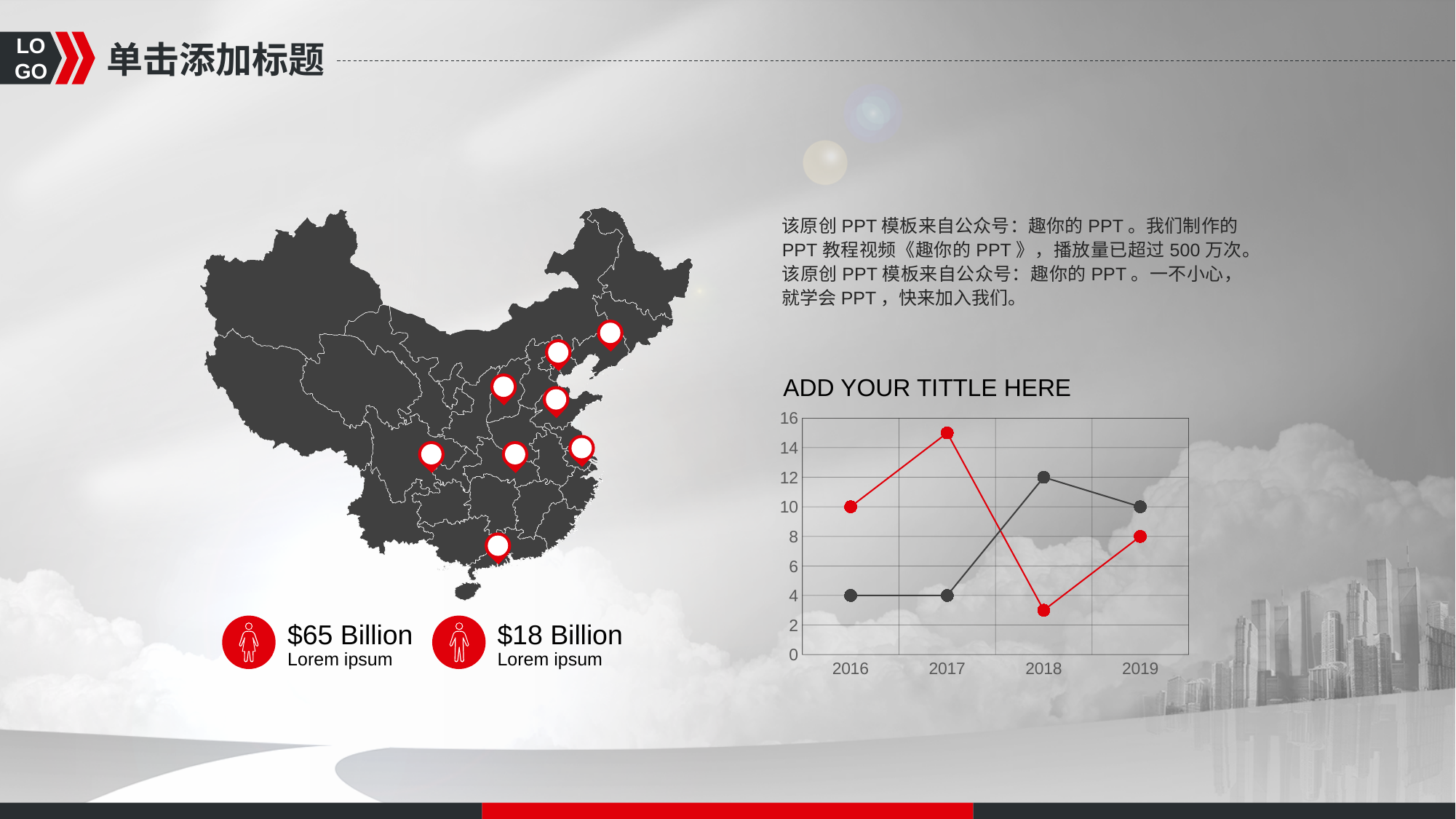

单击添加标题

该原创PPT模板来自公众号：趣你的PPT。我们制作的PPT教程视频《趣你的PPT》，播放量已超过500万次。该原创PPT模板来自公众号：趣你的PPT。一不小心，就学会PPT，快来加入我们。

ADD YOUR TITTLE HERE

### Chart

| Category | Series 1 | Series 2 |
|---|---|---|
| 2016 | 10.0 | 4.0 |
| 2017 | 15.0 | 4.0 |
| 2018 | 3.0 | 12.0 |
| 2019 | 8.0 | 10.0 |

$65 Billion
Lorem ipsum
$18 Billion
Lorem ipsum